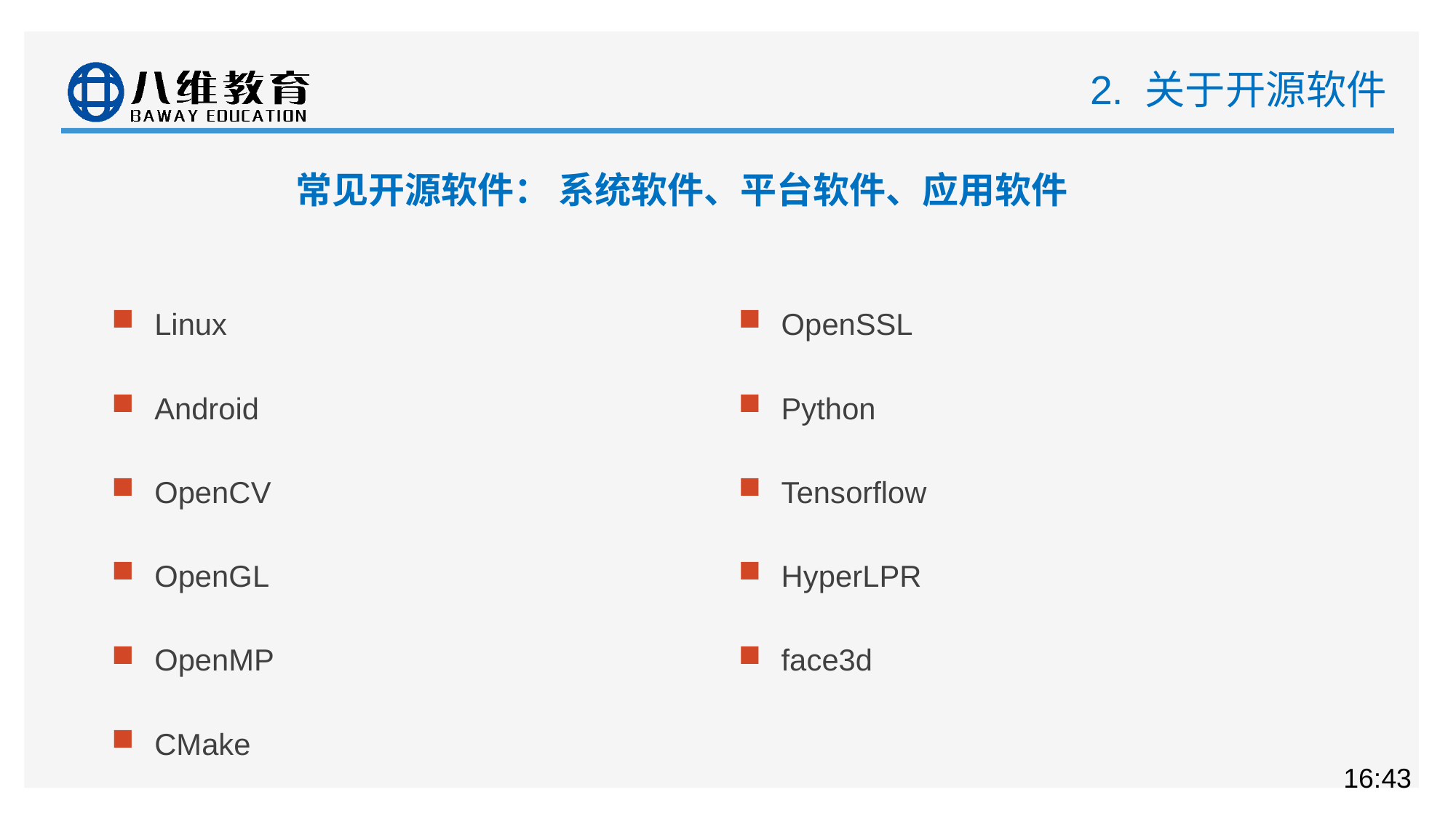

# 2. 关于开源软件
常见开源软件： 系统软件、平台软件、应用软件

Linux
Android
OpenCV
OpenGL
OpenMP
CMake
OpenSSL
Python
Tensorflow
HyperLPR
face3d